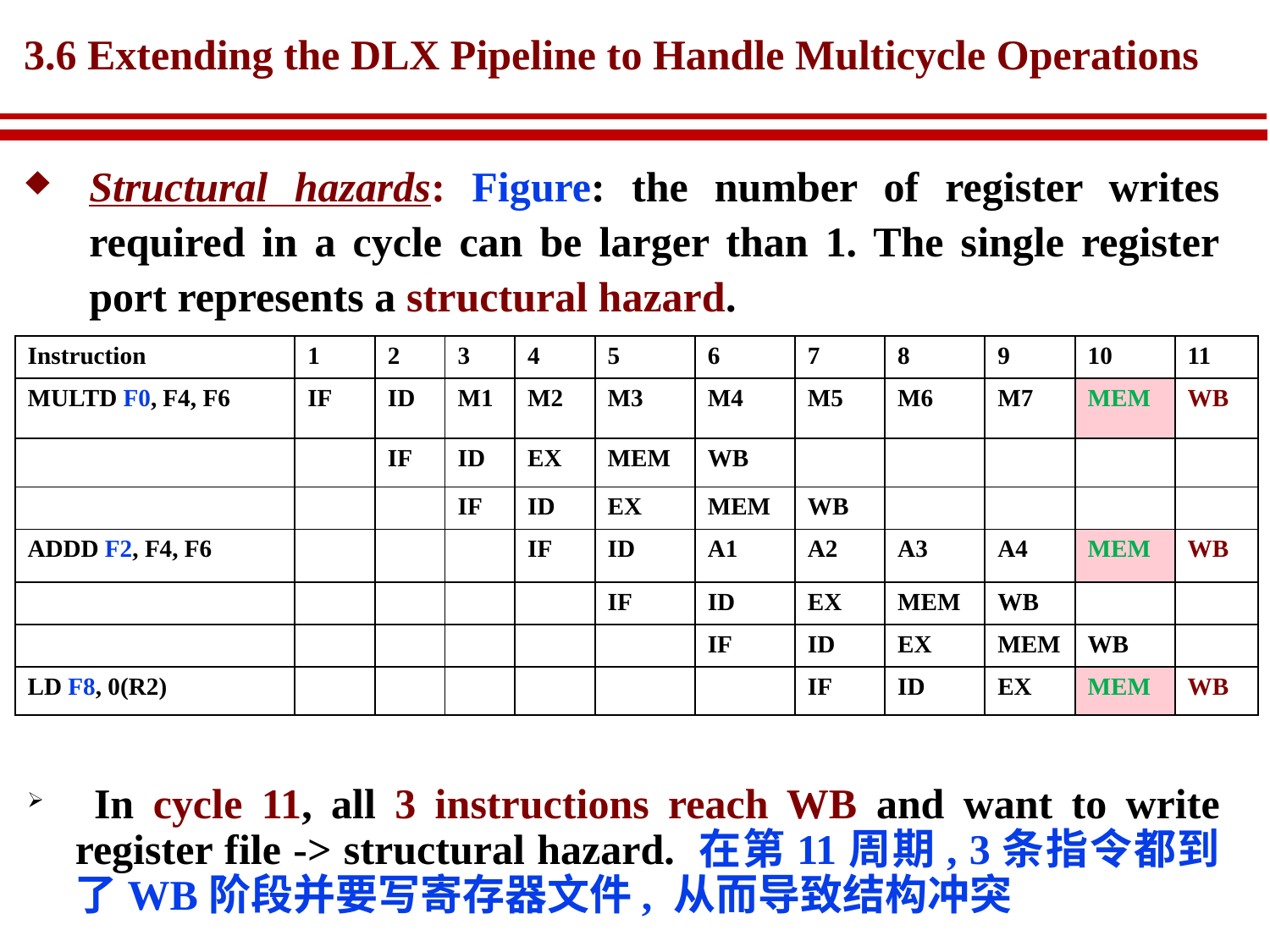

# 3.6 Extending the DLX Pipeline to Handle Multicycle Operations
Structural hazards: Figure: the number of register writes required in a cycle can be larger than 1. The single register port represents a structural hazard.
| Instruction | 1 | 2 | 3 | 4 | 5 | 6 | 7 | 8 | 9 | 10 | 11 |
| --- | --- | --- | --- | --- | --- | --- | --- | --- | --- | --- | --- |
| MULTD F0, F4, F6 | IF | ID | M1 | M2 | M3 | M4 | M5 | M6 | M7 | MEM | WB |
|  |  | IF | ID | EX | MEM | WB |  |  |  |  |  |
|  |  |  | IF | ID | EX | MEM | WB |  |  |  |  |
| ADDD F2, F4, F6 |  |  |  | IF | ID | A1 | A2 | A3 | A4 | MEM | WB |
|  |  |  |  |  | IF | ID | EX | MEM | WB |  |  |
|  |  |  |  |  |  | IF | ID | EX | MEM | WB |  |
| LD F8, 0(R2) |  |  |  |  |  |  | IF | ID | EX | MEM | WB |
 In cycle 11, all 3 instructions reach WB and want to write register file -> structural hazard. 在第11周期, 3条指令都到了WB阶段并要写寄存器文件, 从而导致结构冲突